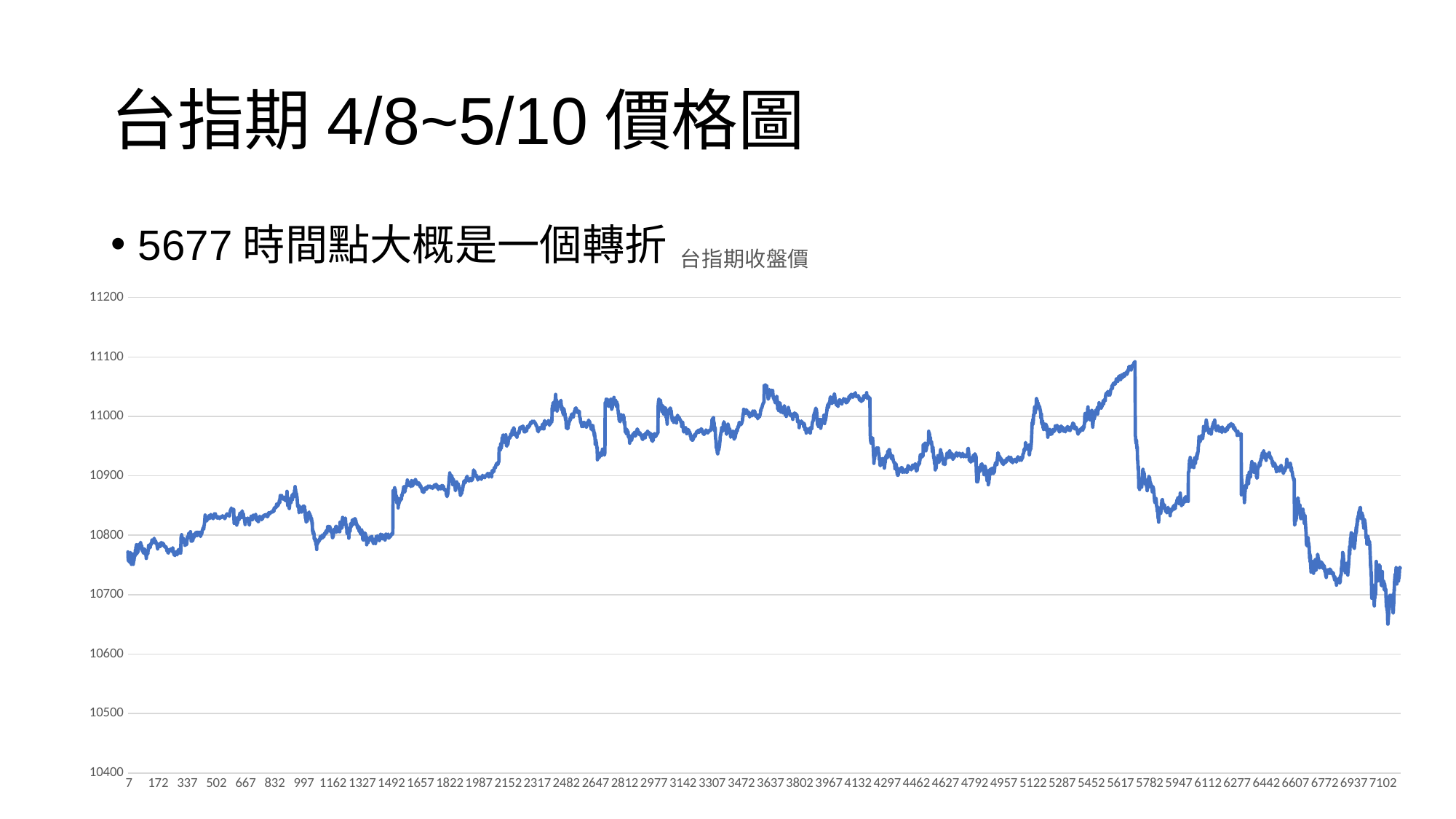

# 台指期4/8~5/10價格圖

### Chart:

| Category | 台指期收盤價 |
|---|---|
5677時間點大概是一個轉折